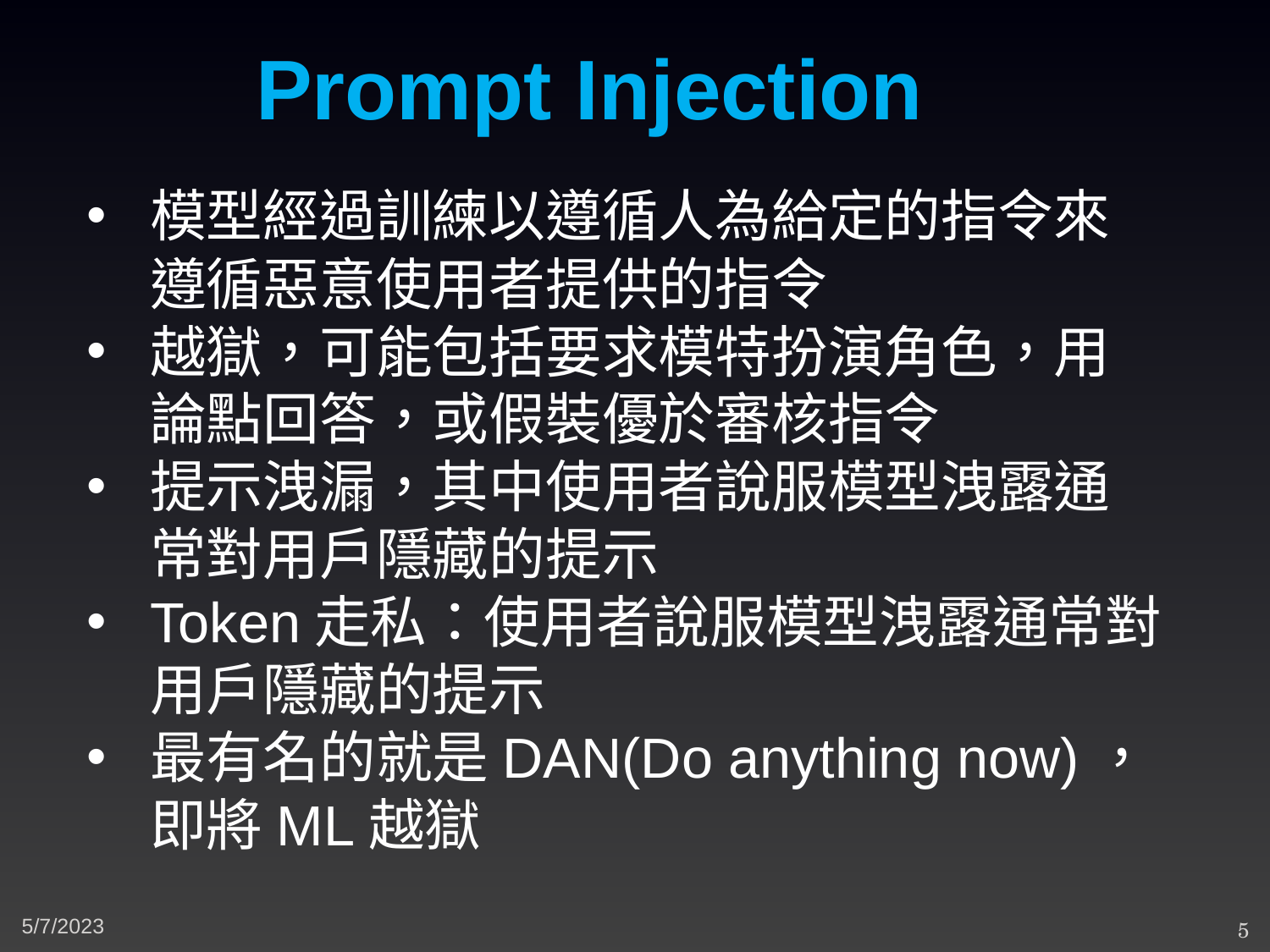

Prompt Injection
模型經過訓練以遵循人為給定的指令來遵循惡意使用者提供的指令
越獄，可能包括要求模特扮演角色，用論點回答，或假裝優於審核指令
提示洩漏，其中使用者說服模型洩露通常對用戶隱藏的提示
Token走私：使用者說服模型洩露通常對用戶隱藏的提示
最有名的就是DAN(Do anything now)，即將ML越獄
5/7/2023
5